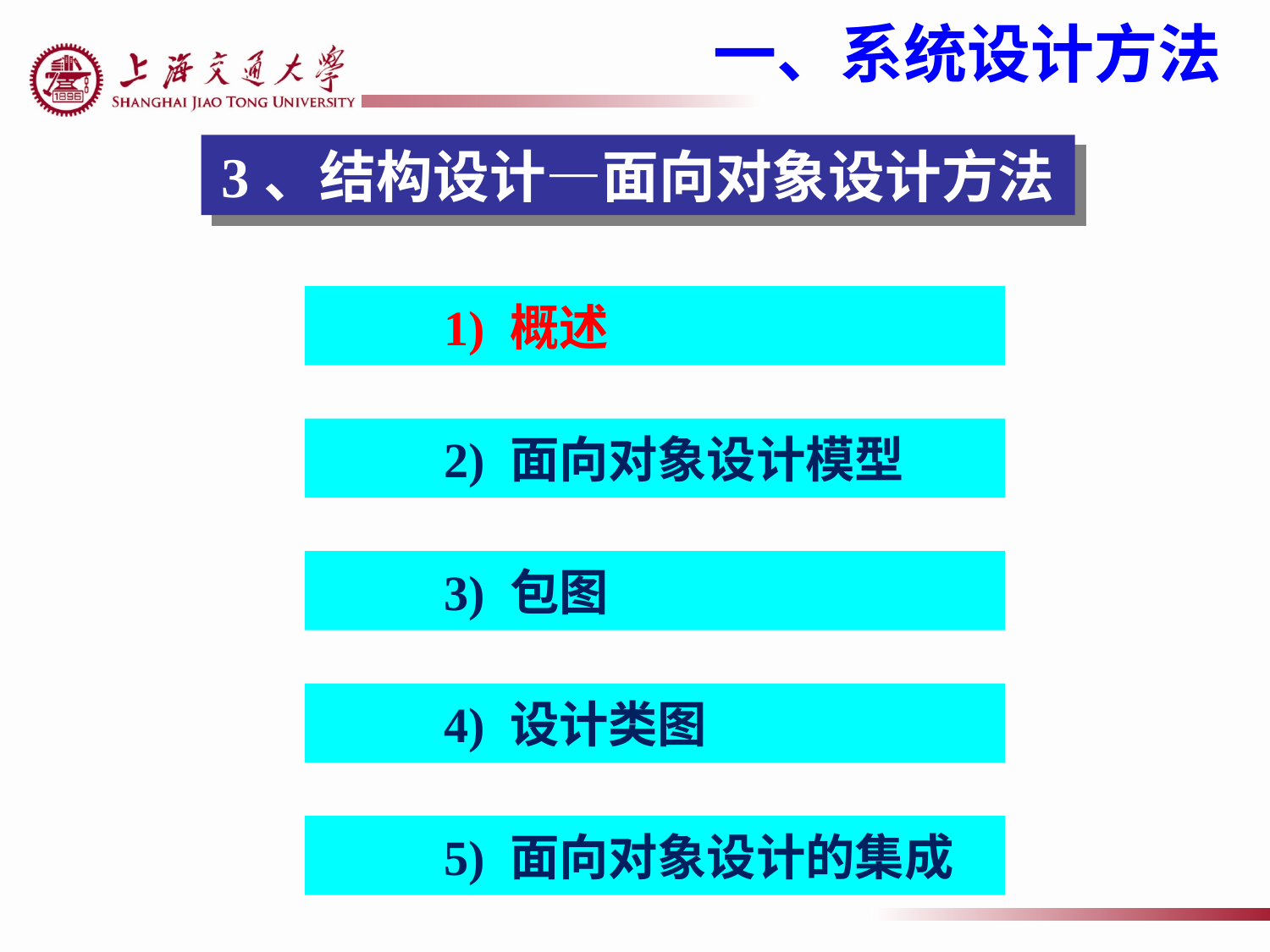

一、系统设计方法
3、结构设计—面向对象设计方法
  	1) 概述
  	2) 面向对象设计模型
  	3) 包图
  	4) 设计类图
  	5) 面向对象设计的集成